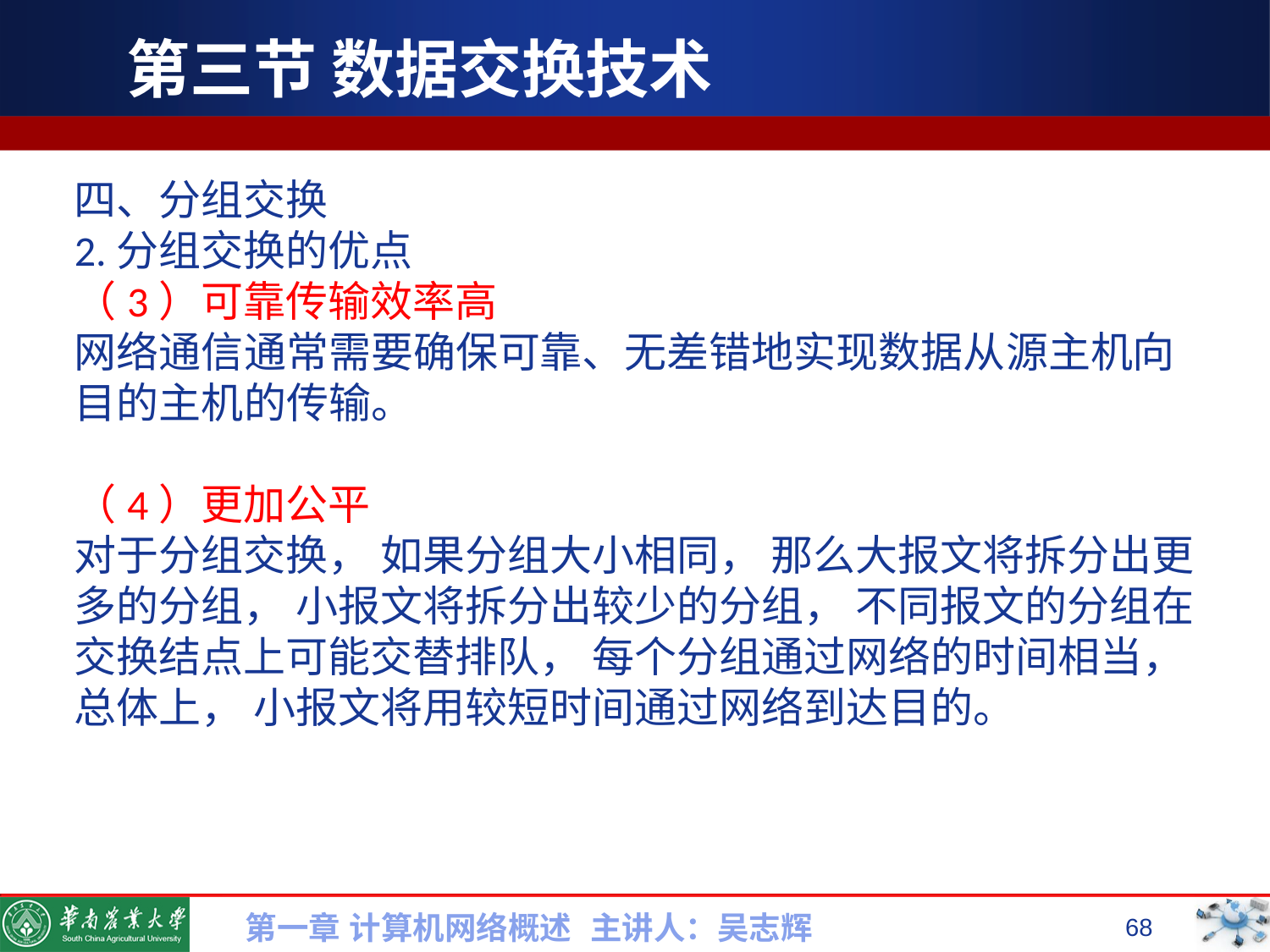

# 第三节 数据交换技术
四、分组交换
2.分组交换的优点
（3）可靠传输效率高
网络通信通常需要确保可靠、无差错地实现数据从源主机向目的主机的传输。

（4）更加公平
对于分组交换， 如果分组大小相同， 那么大报文将拆分出更多的分组， 小报文将拆分出较少的分组， 不同报文的分组在交换结点上可能交替排队， 每个分组通过网络的时间相当， 总体上， 小报文将用较短时间通过网络到达目的。
第一章 计算机网络概述  主讲人：吴志辉
68